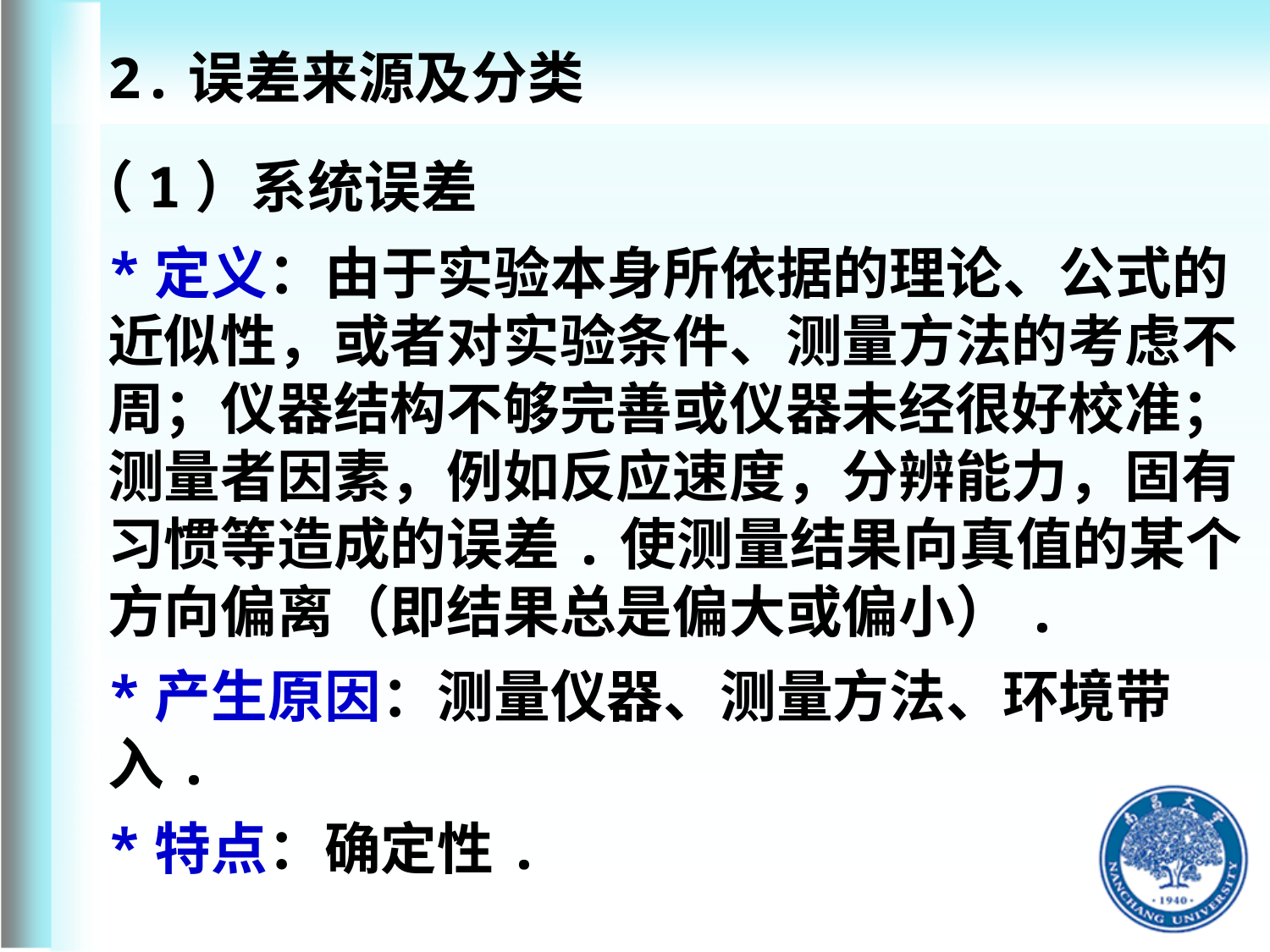

2.误差来源及分类
（1）系统误差
*定义：由于实验本身所依据的理论、公式的近似性，或者对实验条件、测量方法的考虑不周；仪器结构不够完善或仪器未经很好校准；测量者因素，例如反应速度，分辨能力，固有习惯等造成的误差.使测量结果向真值的某个方向偏离（即结果总是偏大或偏小）.
*产生原因：测量仪器、测量方法、环境带入.
*特点：确定性.